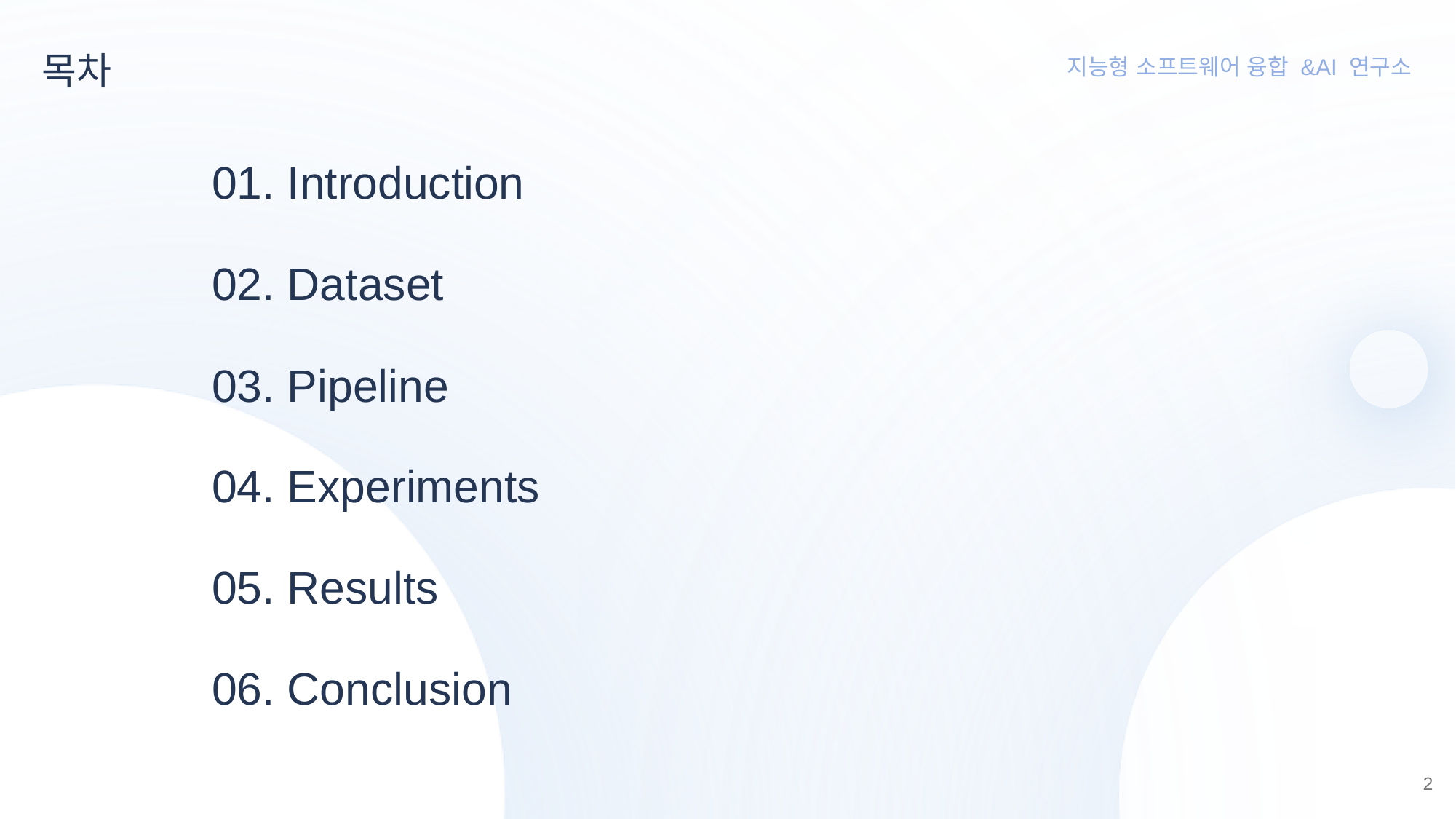

목차
01. Introduction
02. Dataset
03. Pipeline
04. Experiments
05. Results
06. Conclusion
2